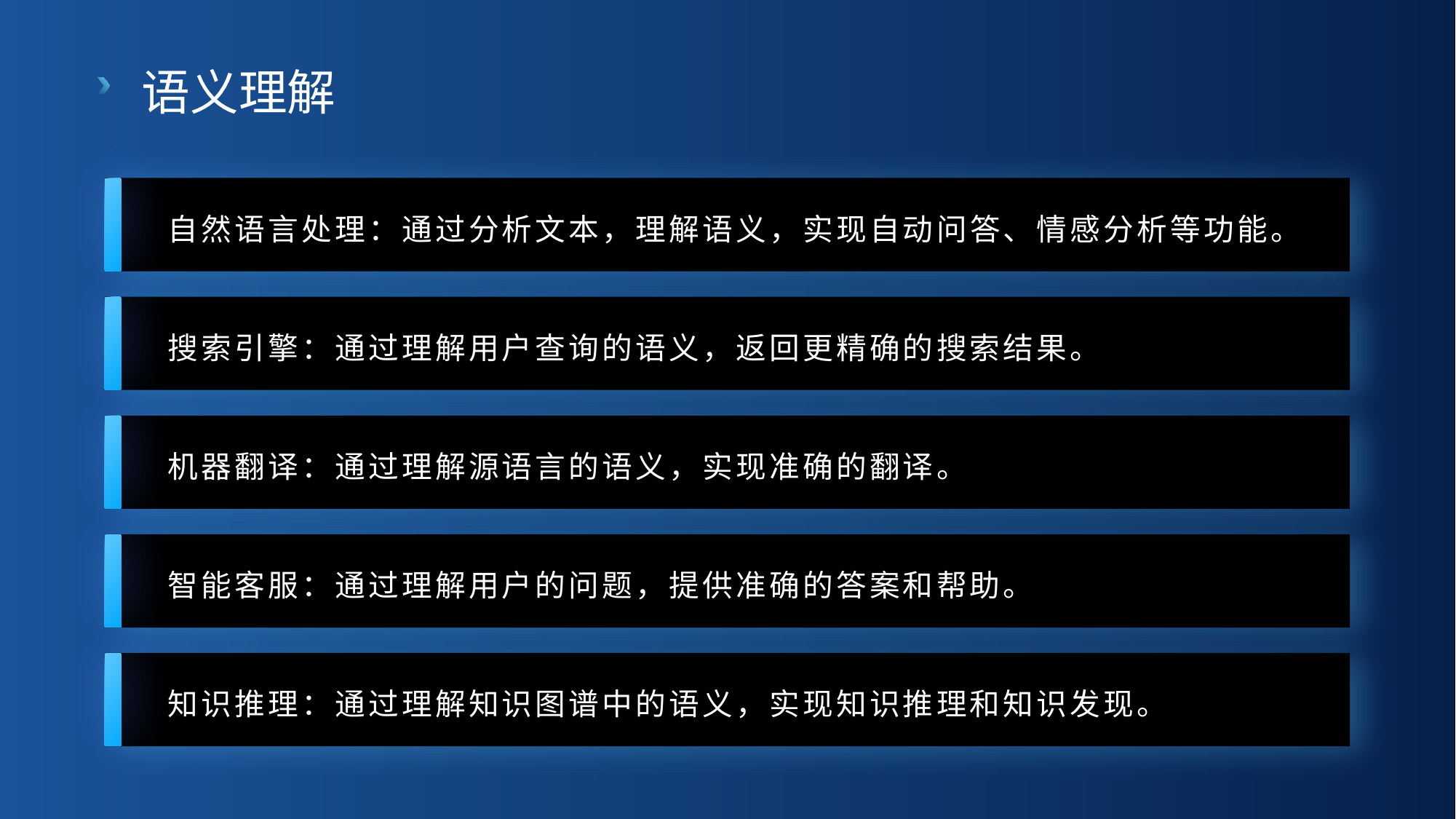

语义理解

自然语言处理：通过分析文本，理解语义，实现自动问答、情感分析等功能。

搜索引擎：通过理解用户查询的语义，返回更精确的搜索结果。

机器翻译：通过理解源语言的语义，实现准确的翻译。

智能客服：通过理解用户的问题，提供准确的答案和帮助。

知识推理：通过理解知识图谱中的语义，实现知识推理和知识发现。